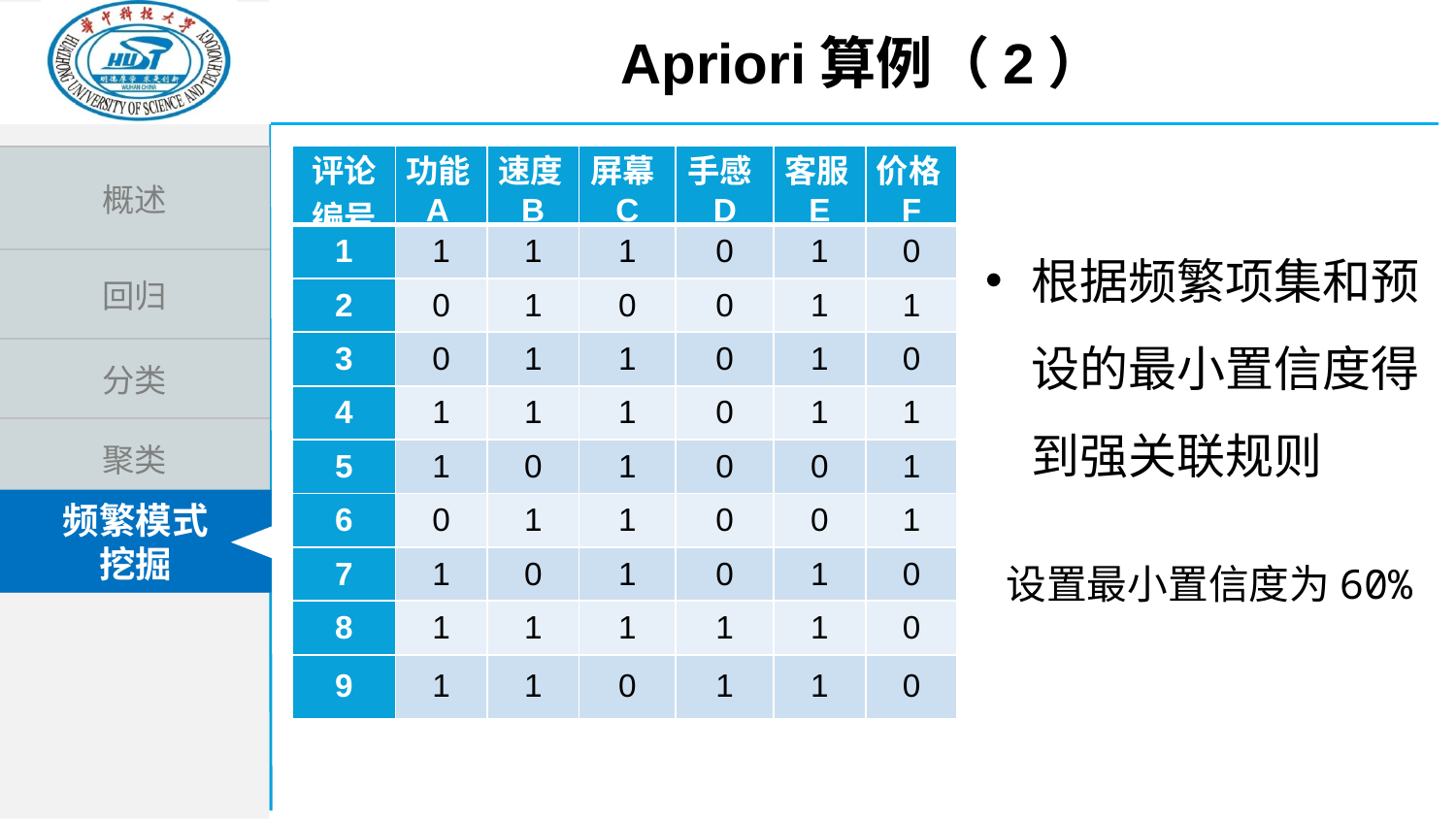

Apriori算例（2）
| 评论 编号 | 功能A | 速度B | 屏幕C | 手感D | 客服E | 价格F |
| --- | --- | --- | --- | --- | --- | --- |
| 1 | 1 | 1 | 1 | 0 | 1 | 0 |
| 2 | 0 | 1 | 0 | 0 | 1 | 1 |
| 3 | 0 | 1 | 1 | 0 | 1 | 0 |
| 4 | 1 | 1 | 1 | 0 | 1 | 1 |
| 5 | 1 | 0 | 1 | 0 | 0 | 1 |
| 6 | 0 | 1 | 1 | 0 | 0 | 1 |
| 7 | 1 | 0 | 1 | 0 | 1 | 0 |
| 8 | 1 | 1 | 1 | 1 | 1 | 0 |
| 9 | 1 | 1 | 0 | 1 | 1 | 0 |
根据频繁项集和预设的最小置信度得到强关联规则
设置最小置信度为60%